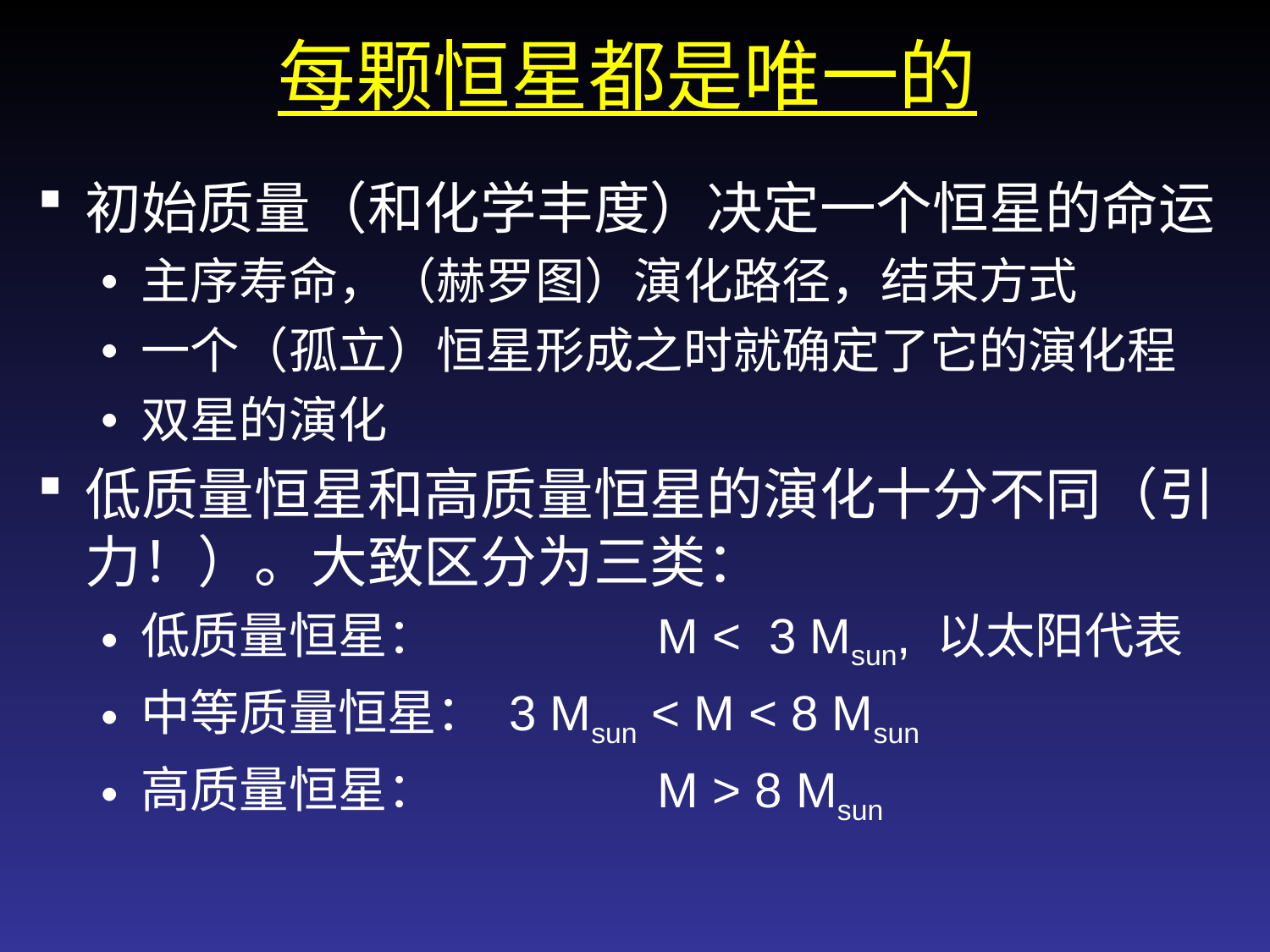

# 每颗恒星都是唯一的
初始质量（和化学丰度）决定一个恒星的命运
主序寿命，（赫罗图）演化路径，结束方式
一个（孤立）恒星形成之时就确定了它的演化程
双星的演化
低质量恒星和高质量恒星的演化十分不同（引力！）。大致区分为三类：
低质量恒星：                   M <  3 Msun, 以太阳代表
中等质量恒星： 3 Msun < M < 8 Msun
高质量恒星：                   M > 8 Msun